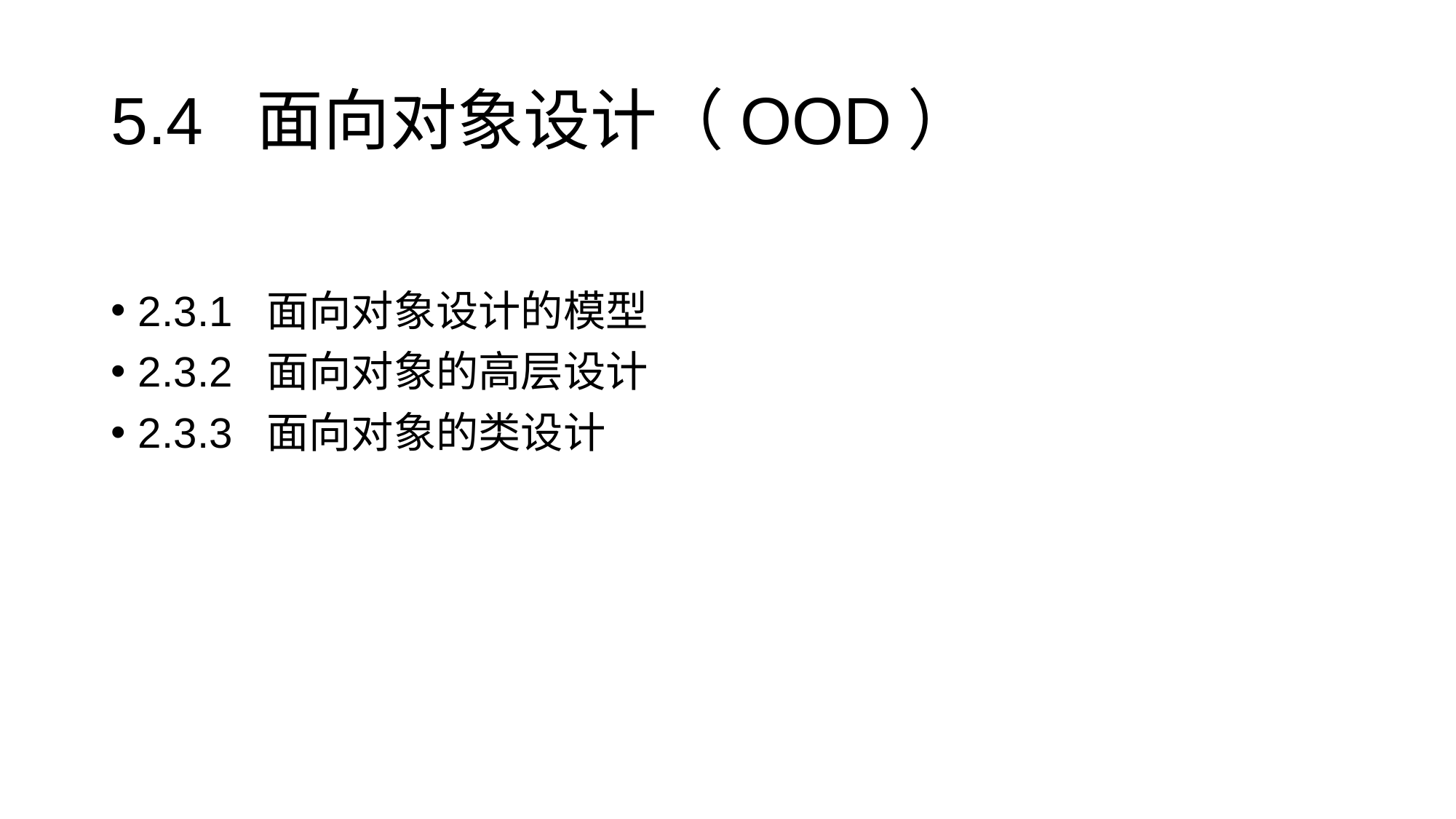

# 5.4  面向对象设计（OOD）

2.3.1  面向对象设计的模型
2.3.2  面向对象的高层设计
2.3.3  面向对象的类设计